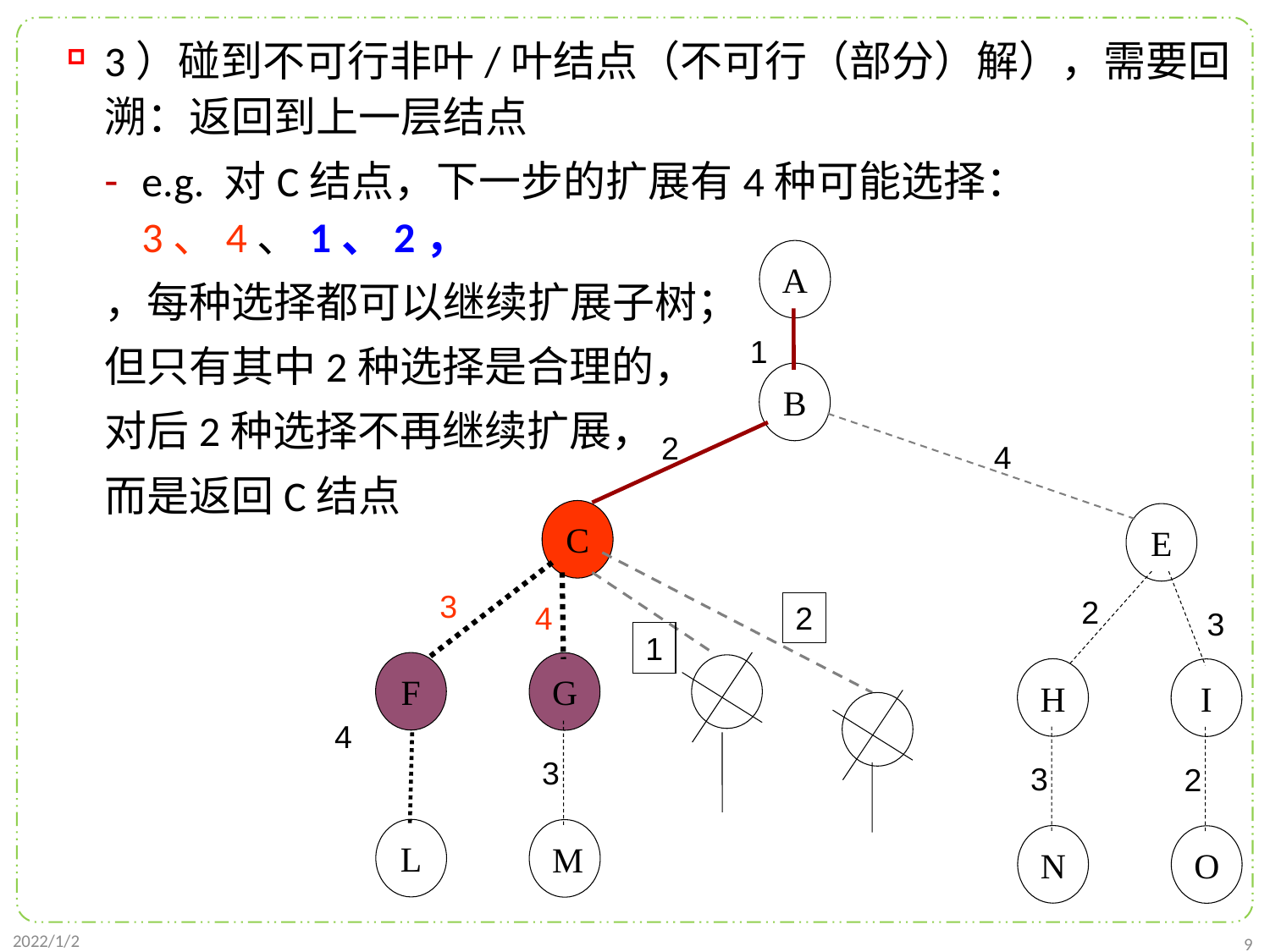

3）碰到不可行非叶/叶结点（不可行（部分）解），需要回溯：返回到上一层结点
e.g. 对C结点，下一步的扩展有4种可能选择：3、4、1、2，
，每种选择都可以继续扩展子树；
但只有其中2种选择是合理的，
对后2种选择不再继续扩展，
而是返回C结点

A

1
B

2
4
C
E

3
2
4
2
3
1

F
G

H
I

3
3
2

L
M
N
O
4

2022/1/2
9